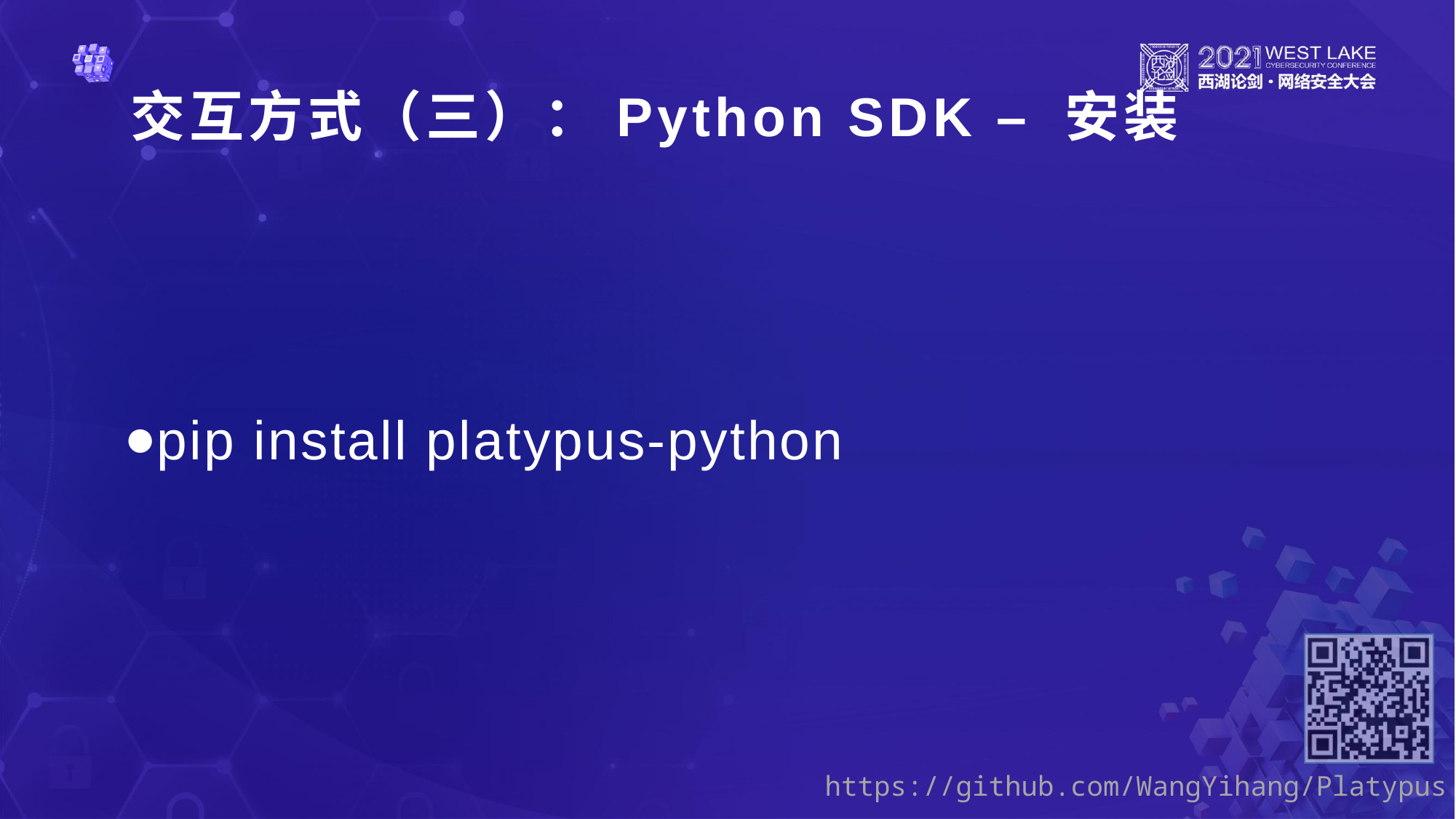

交互方式（三）：Python SDK – 安装

pip install platypus-python